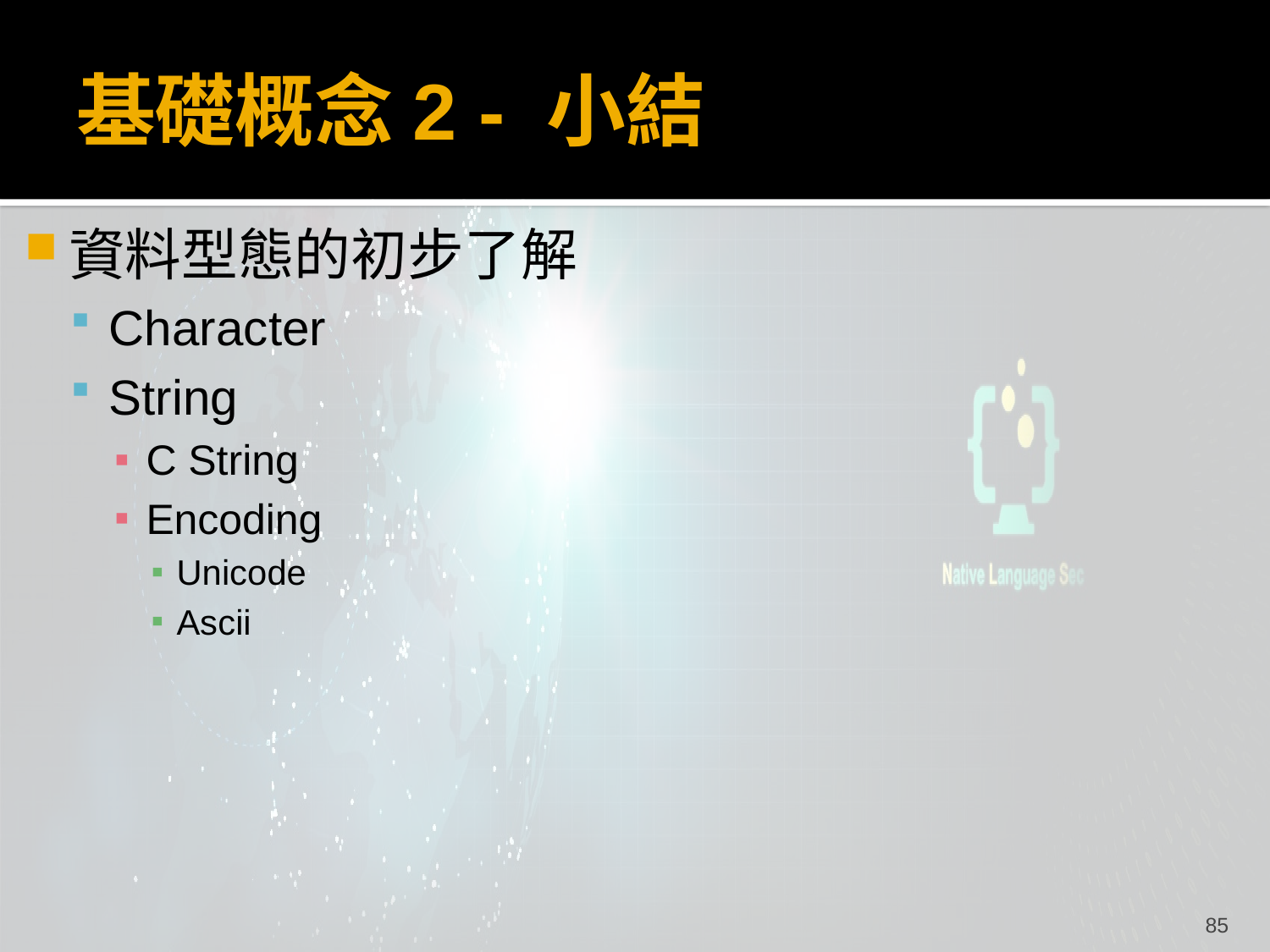

# 基礎概念2 - 小結
資料型態的初步了解
Character
String
C String
Encoding
Unicode
Ascii
85